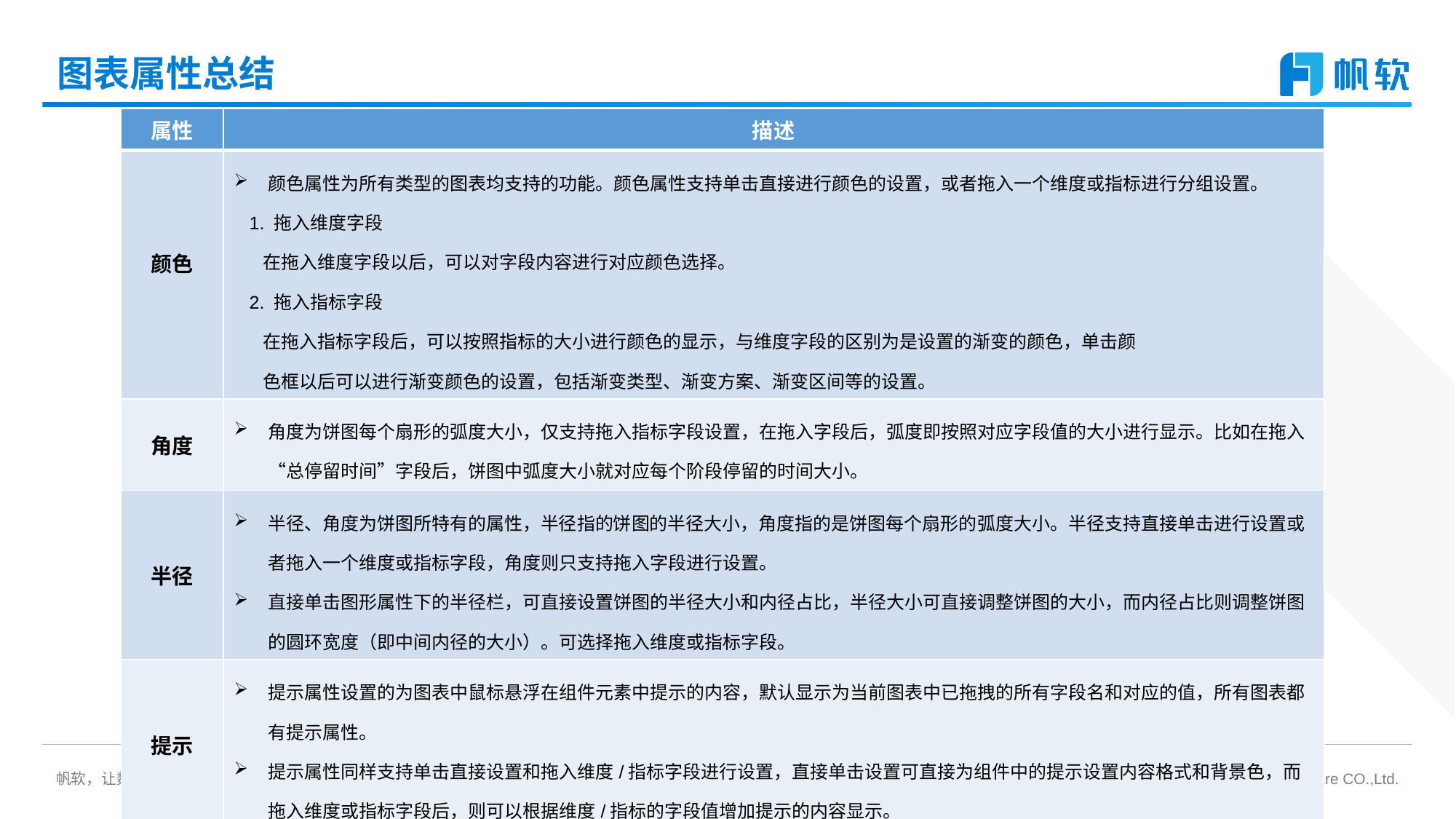

# 图表属性总结
| 属性 | 描述 |
| --- | --- |
| 颜色 | 颜色属性为所有类型的图表均支持的功能。颜色属性支持单击直接进行颜色的设置，或者拖入一个维度或指标进行分组设置。 1. 拖入维度字段 在拖入维度字段以后，可以对字段内容进行对应颜色选择。 2. 拖入指标字段 在拖入指标字段后，可以按照指标的大小进行颜色的显示，与维度字段的区别为是设置的渐变的颜色，单击颜 色框以后可以进行渐变颜色的设置，包括渐变类型、渐变方案、渐变区间等的设置。 |
| 角度 | 角度为饼图每个扇形的弧度大小，仅支持拖入指标字段设置，在拖入字段后，弧度即按照对应字段值的大小进行显示。比如在拖入“总停留时间”字段后，饼图中弧度大小就对应每个阶段停留的时间大小。 |
| 半径 | 半径、角度为饼图所特有的属性，半径指的饼图的半径大小，角度指的是饼图每个扇形的弧度大小。半径支持直接单击进行设置或者拖入一个维度或指标字段，角度则只支持拖入字段进行设置。 直接单击图形属性下的半径栏，可直接设置饼图的半径大小和内径占比，半径大小可直接调整饼图的大小，而内径占比则调整饼图的圆环宽度（即中间内径的大小）。可选择拖入维度或指标字段。 |
| 提示 | 提示属性设置的为图表中鼠标悬浮在组件元素中提示的内容，默认显示为当前图表中已拖拽的所有字段名和对应的值，所有图表都有提示属性。 提示属性同样支持单击直接设置和拖入维度/指标字段进行设置，直接单击设置可直接为组件中的提示设置内容格式和背景色，而拖入维度或指标字段后，则可以根据维度/指标的字段值增加提示的内容显示。 |